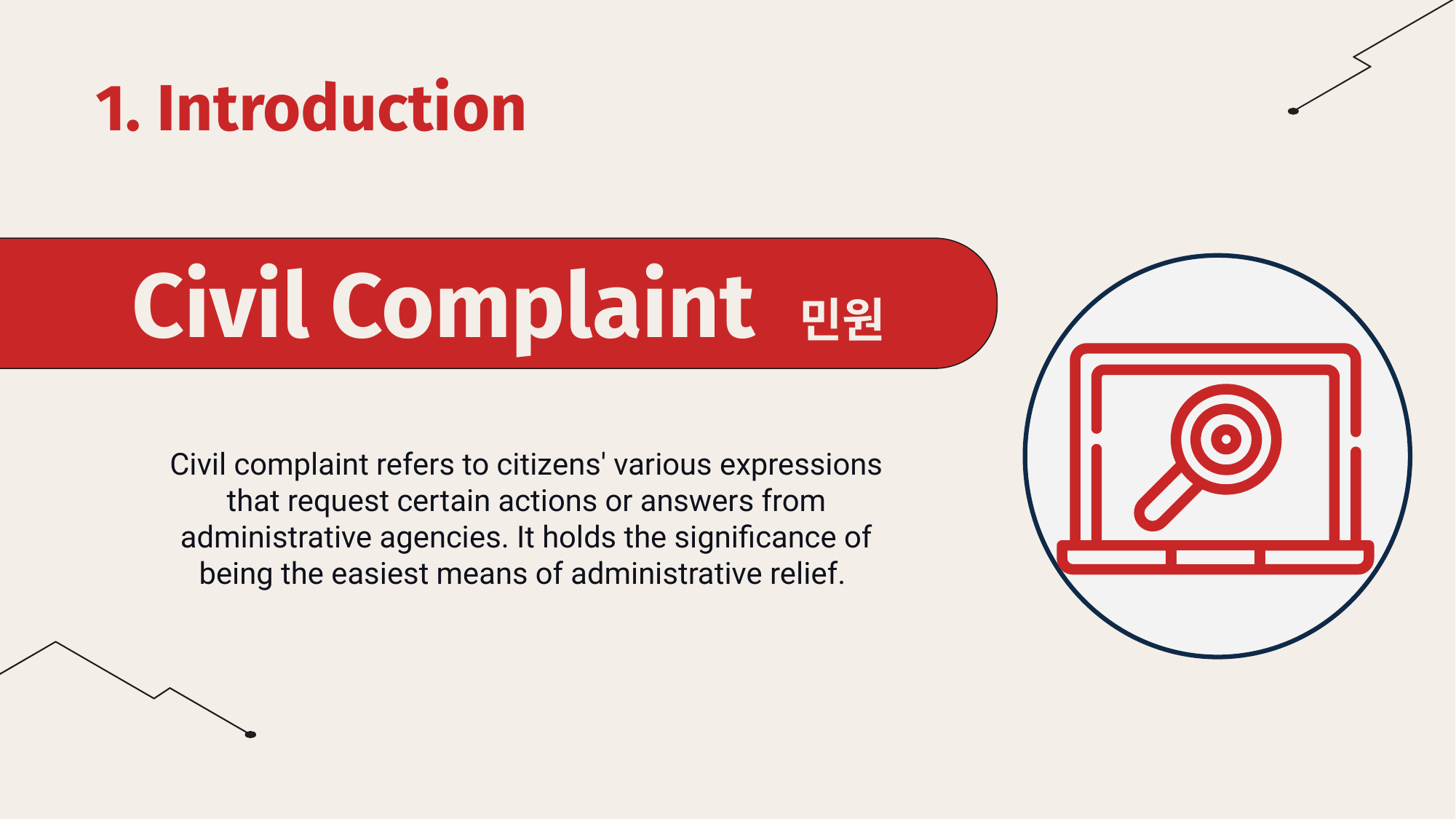

1. Introduction
# Civil Complaint 민원

Civil complaint refers to citizens' various expressions that request certain actions or answers from administrative agencies. It holds the significance of being the easiest means of administrative relief.